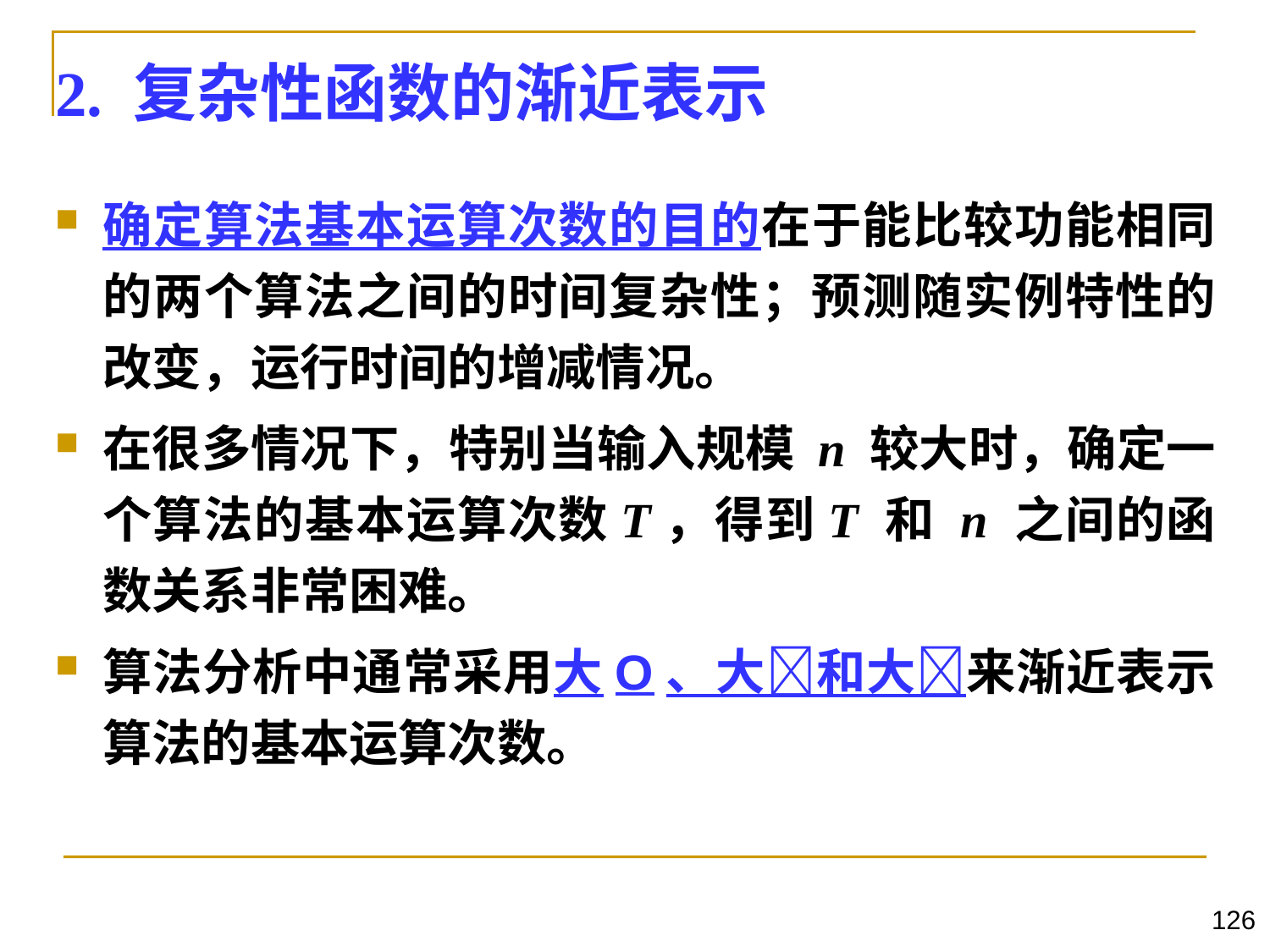

2. 复杂性函数的渐近表示
确定算法基本运算次数的目的在于能比较功能相同的两个算法之间的时间复杂性；预测随实例特性的改变，运行时间的增减情况。
在很多情况下，特别当输入规模 n 较大时，确定一个算法的基本运算次数T，得到T 和 n 之间的函数关系非常困难。
算法分析中通常采用大O、大Ω和大Θ来渐近表示算法的基本运算次数。
126